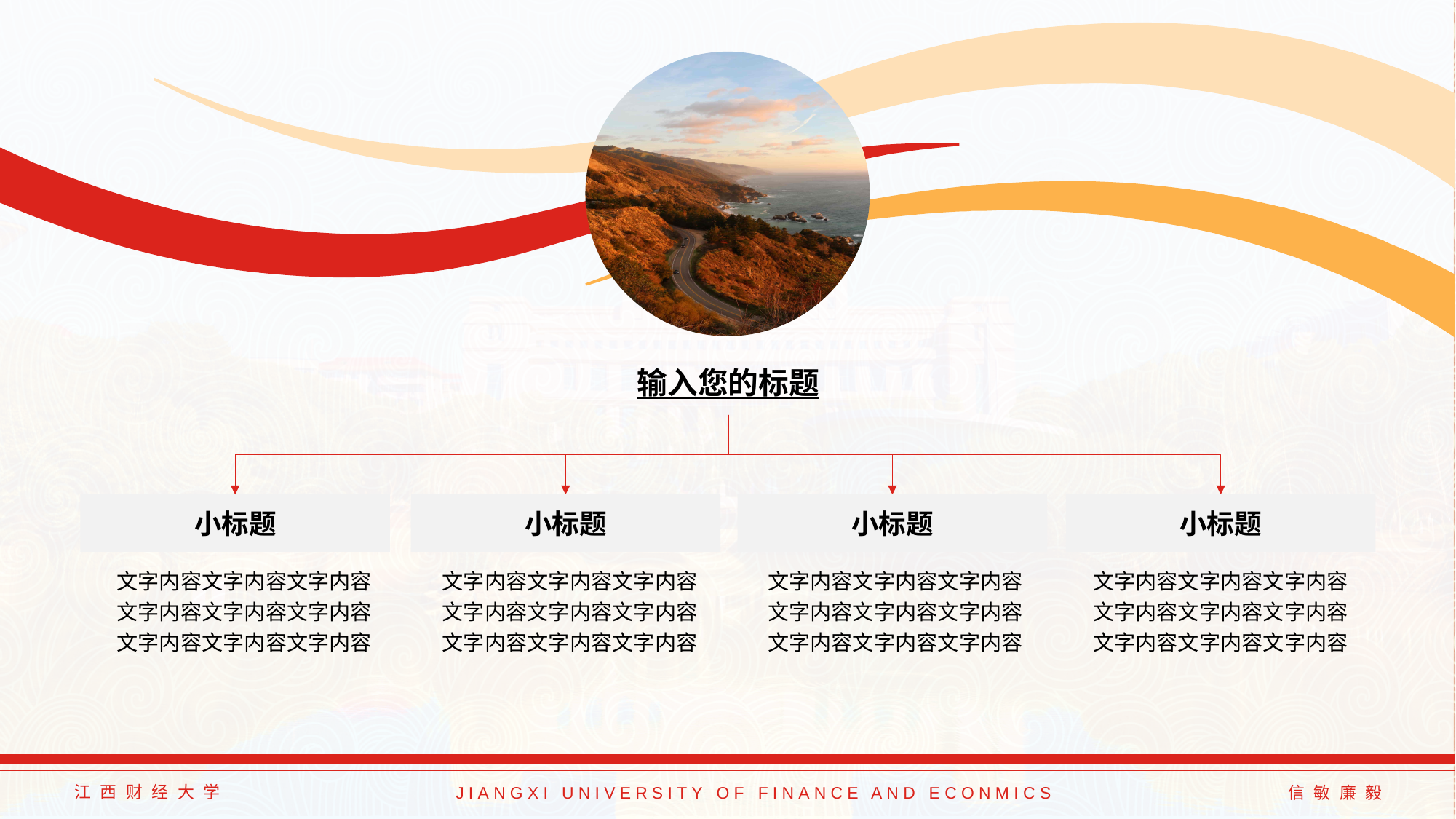

输入您的标题
小标题
小标题
小标题
小标题
文字内容文字内容文字内容文字内容文字内容文字内容文字内容文字内容文字内容
文字内容文字内容文字内容文字内容文字内容文字内容文字内容文字内容文字内容
文字内容文字内容文字内容文字内容文字内容文字内容文字内容文字内容文字内容
文字内容文字内容文字内容文字内容文字内容文字内容文字内容文字内容文字内容